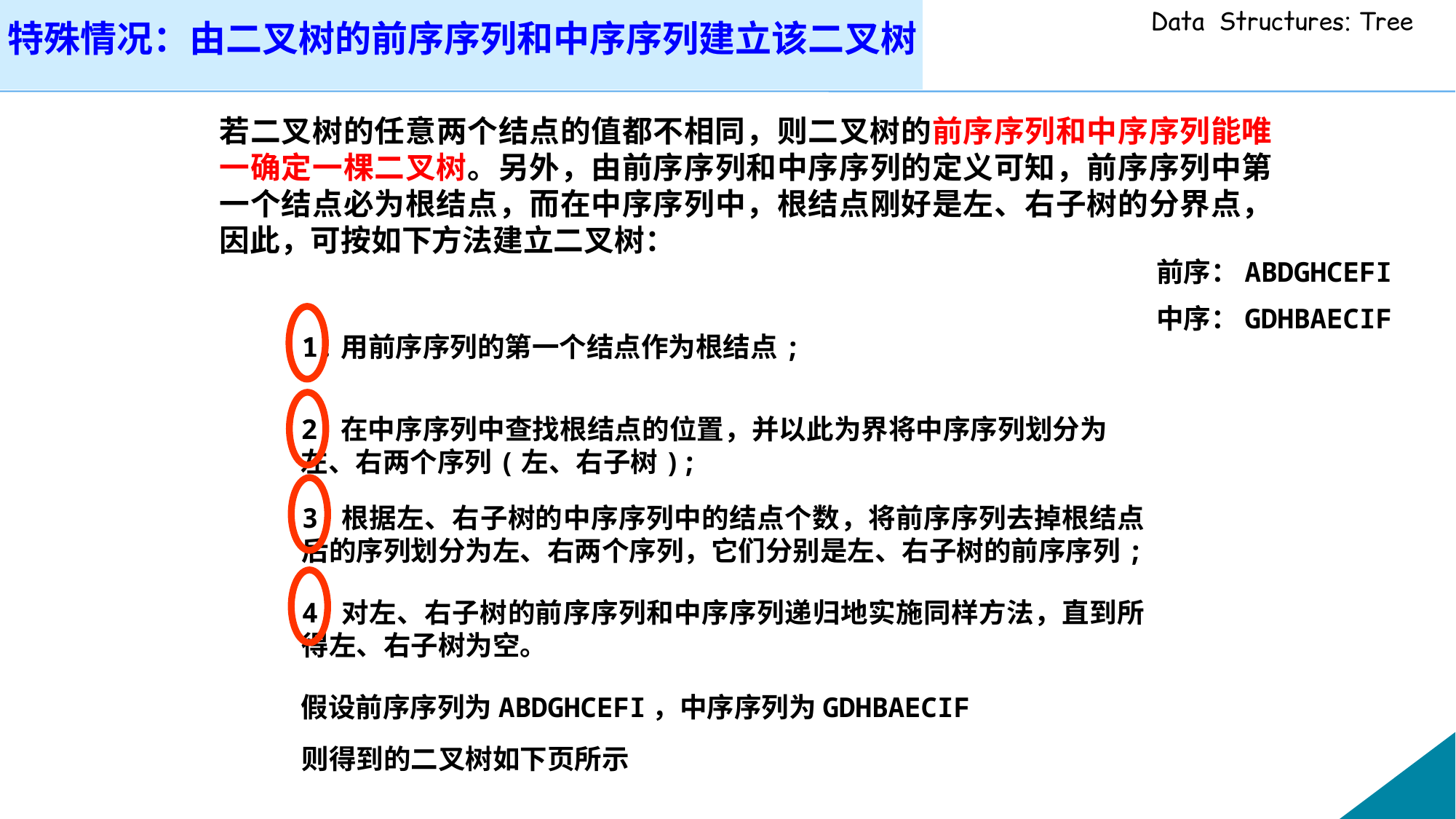

特殊情况：由二叉树的前序序列和中序序列建立该二叉树
若二叉树的任意两个结点的值都不相同，则二叉树的前序序列和中序序列能唯一确定一棵二叉树。另外，由前序序列和中序序列的定义可知，前序序列中第一个结点必为根结点，而在中序序列中，根结点刚好是左、右子树的分界点，因此，可按如下方法建立二叉树：

前序：ABDGHCEFI
中序：GDHBAECIF

1.用前序序列的第一个结点作为根结点;

2.在中序序列中查找根结点的位置，并以此为界将中序序列划分为左、右两个序列(左、右子树);

3.根据左、右子树的中序序列中的结点个数，将前序序列去掉根结点后的序列划分为左、右两个序列，它们分别是左、右子树的前序序列;

4.对左、右子树的前序序列和中序序列递归地实施同样方法，直到所得左、右子树为空。
假设前序序列为ABDGHCEFI，中序序列为GDHBAECIF
则得到的二叉树如下页所示